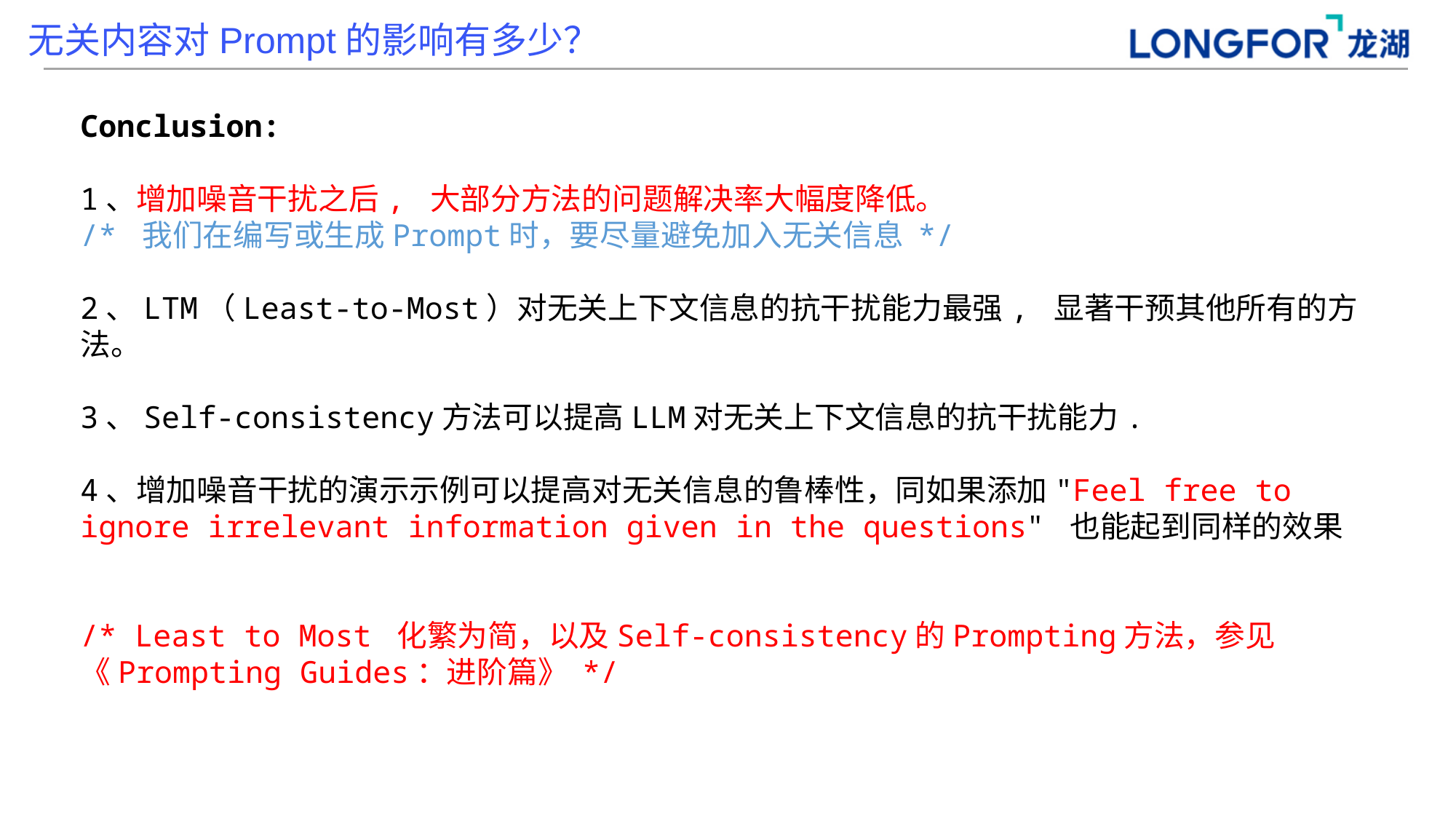

无关内容对Prompt的影响有多少？
Conclusion:

1、增加噪音干扰之后, 大部分方法的问题解决率大幅度降低。
/* 我们在编写或生成Prompt时，要尽量避免加入无关信息 */

2、LTM（Least-to-Most）对无关上下文信息的抗干扰能力最强, 显著干预其他所有的方法。

3、Self-consistency方法可以提高LLM对无关上下文信息的抗干扰能力.

4、增加噪音干扰的演示示例可以提高对无关信息的鲁棒性，同如果添加"Feel free to ignore irrelevant information given in the questions" 也能起到同样的效果

/* Least to Most 化繁为简，以及Self-consistency的Prompting方法，参见《Prompting Guides：进阶篇》 */